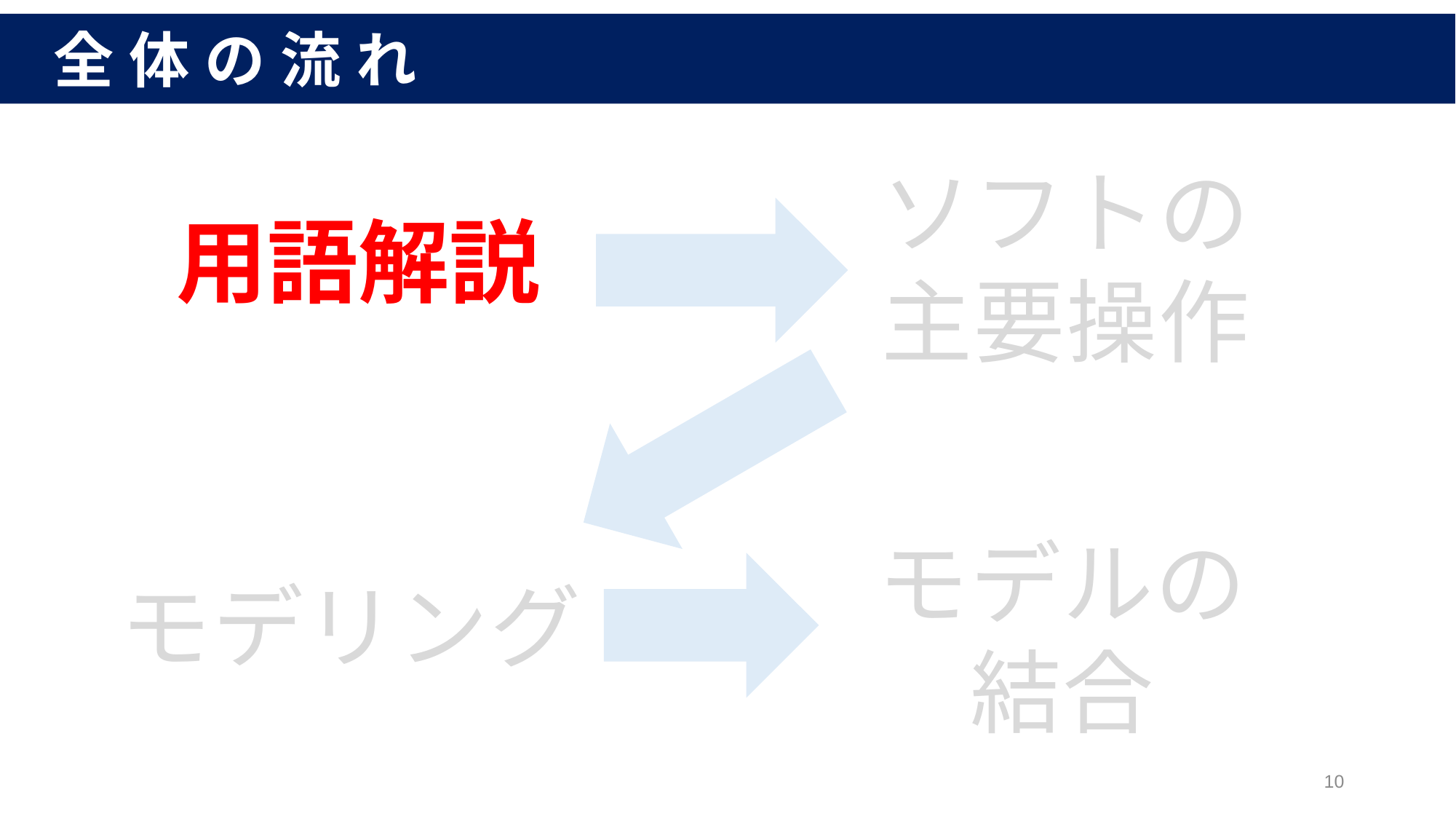

全体の流れ
ソフトの
主要操作
 用語解説

モデルの
結合
モデリング

10